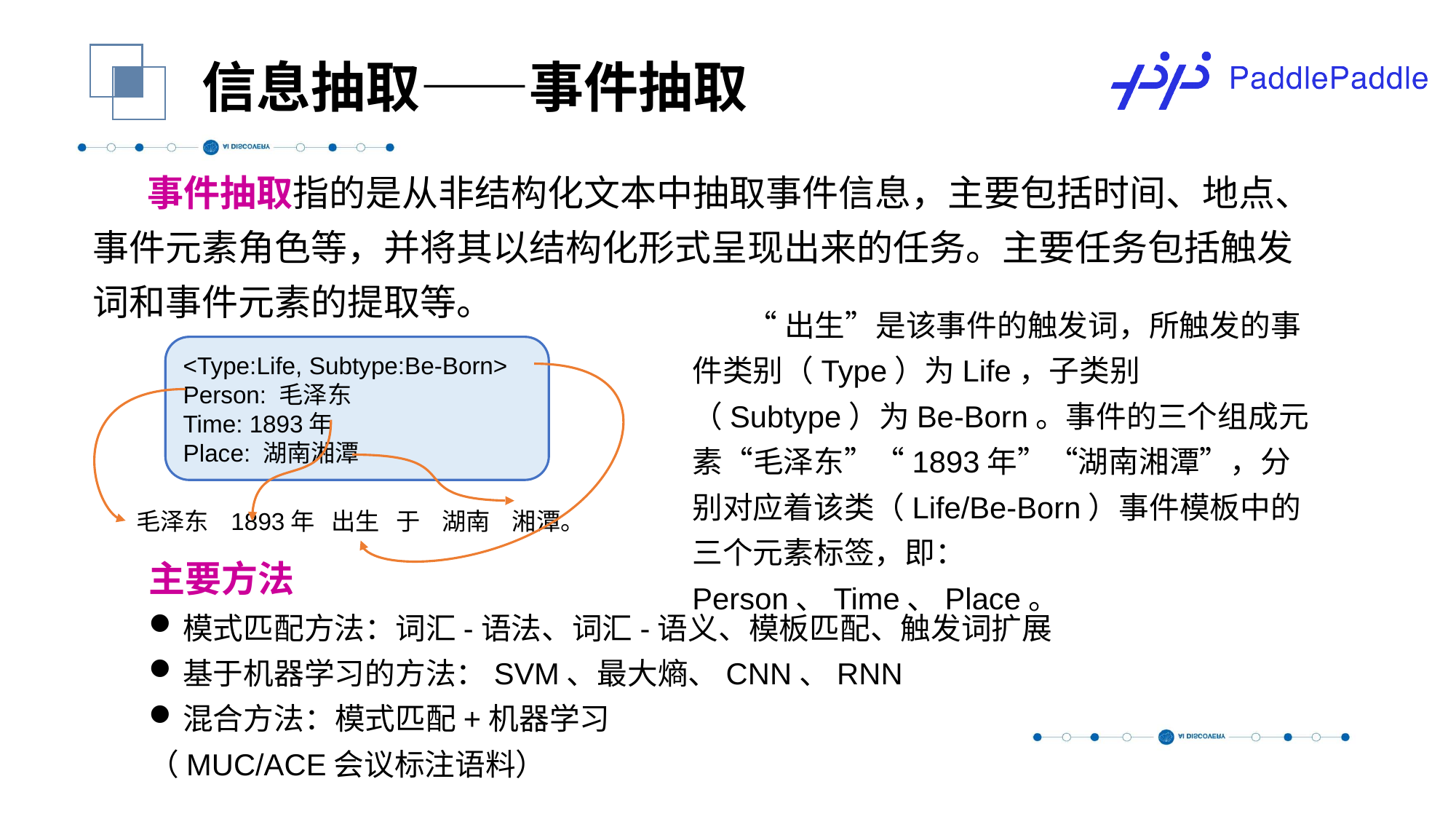

信息抽取——事件抽取
事件抽取指的是从非结构化文本中抽取事件信息，主要包括时间、地点、事件元素角色等，并将其以结构化形式呈现出来的任务。主要任务包括触发词和事件元素的提取等。
“出生”是该事件的触发词，所触发的事件类别（Type）为Life，子类别（Subtype）为Be-Born。事件的三个组成元素“毛泽东”“1893年”“湖南湘潭”，分别对应着该类（Life/Be-Born）事件模板中的三个元素标签，即：Person、Time、Place。
<Type:Life, Subtype:Be-Born>
Person: 毛泽东
Time: 1893年
Place: 湖南湘潭
毛泽东   1893年   出生   于    湖南    湘潭。
主要方法
模式匹配方法：词汇-语法、词汇-语义、模板匹配、触发词扩展
基于机器学习的方法：SVM、最大熵、CNN、RNN
混合方法：模式匹配+机器学习
（MUC/ACE会议标注语料）